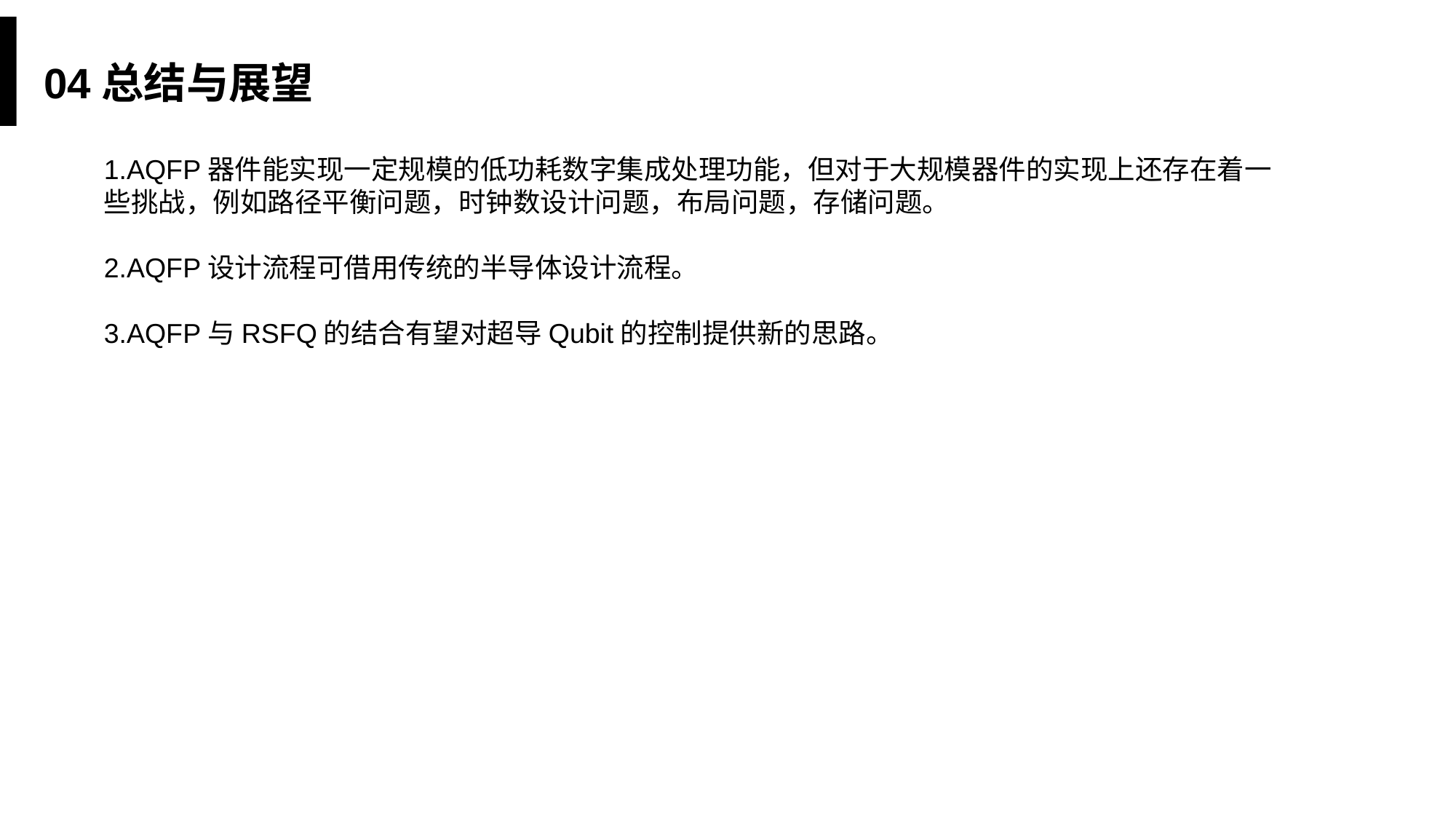

04总结与展望
1.AQFP器件能实现一定规模的低功耗数字集成处理功能，但对于大规模器件的实现上还存在着一些挑战，例如路径平衡问题，时钟数设计问题，布局问题，存储问题。

2.AQFP设计流程可借用传统的半导体设计流程。

3.AQFP与RSFQ的结合有望对超导Qubit的控制提供新的思路。
24